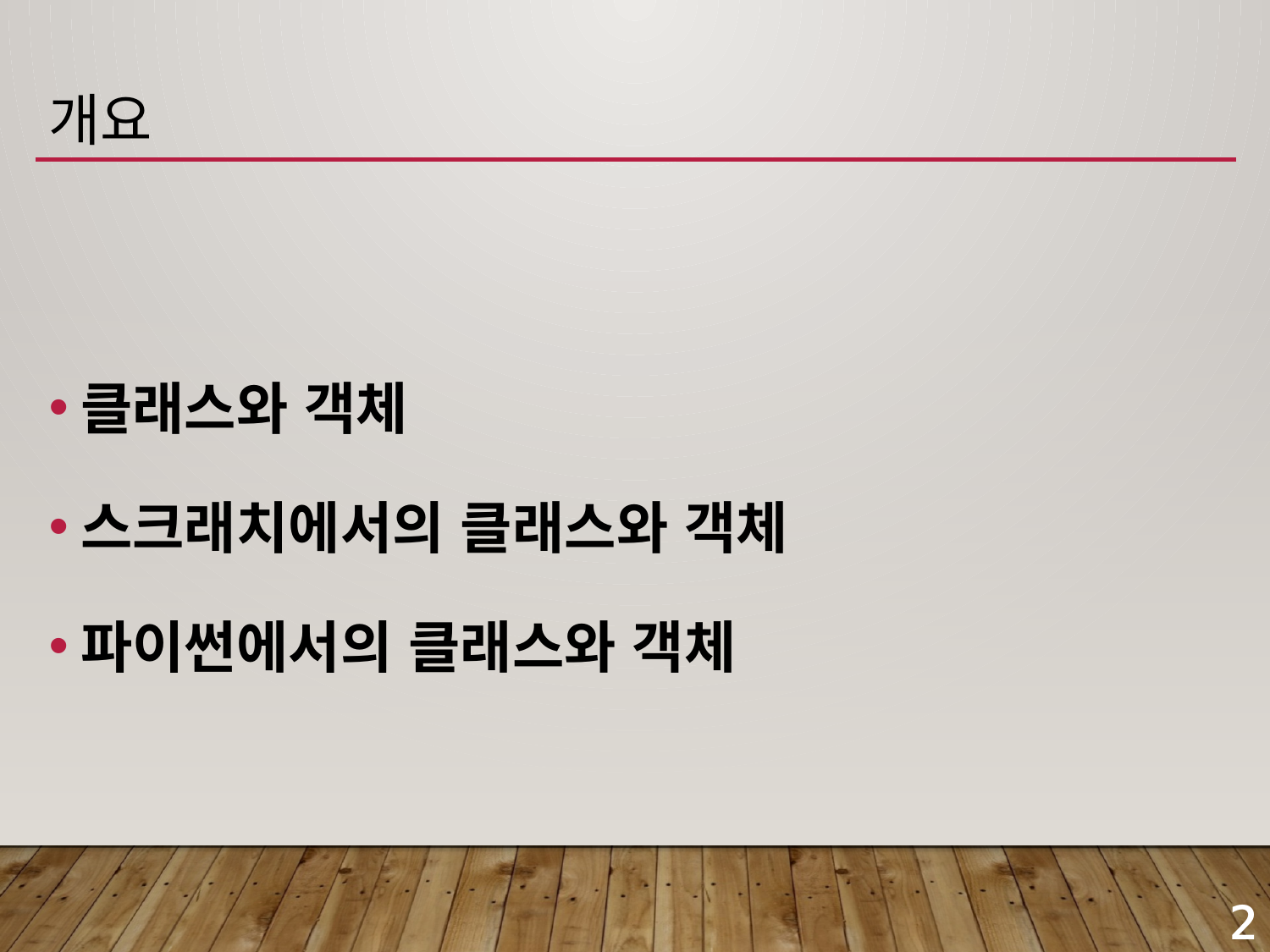

# 개요
클래스와 객체
스크래치에서의 클래스와 객체
파이썬에서의 클래스와 객체